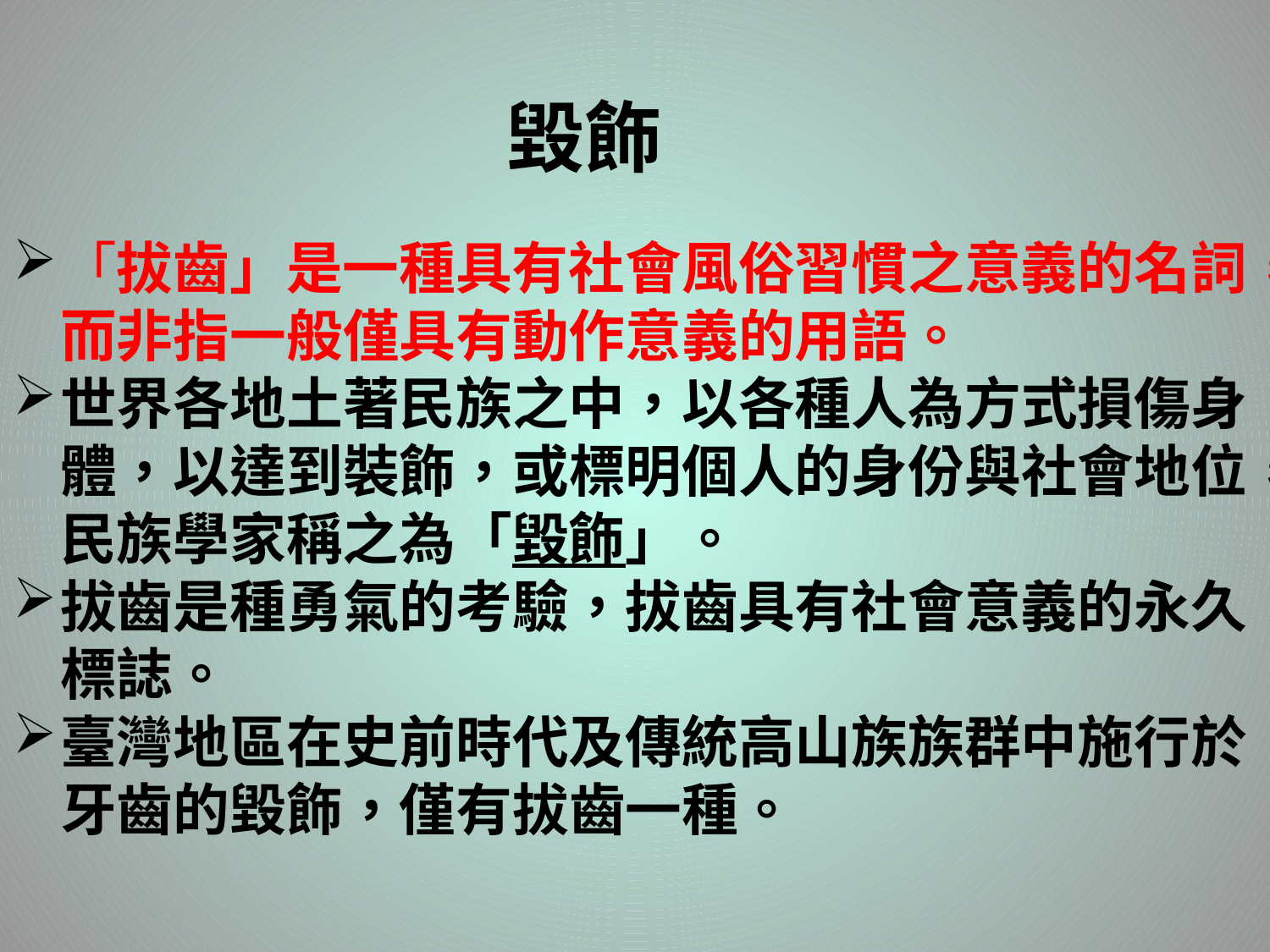

# 毀飾
「拔齒」是一種具有社會風俗習慣之意義的名詞，而非指一般僅具有動作意義的用語。
世界各地土著民族之中，以各種人為方式損傷身體，以達到裝飾，或標明個人的身份與社會地位，民族學家稱之為「毀飾」。
拔齒是種勇氣的考驗，拔齒具有社會意義的永久標誌。
臺灣地區在史前時代及傳統高山族族群中施行於牙齒的毀飾，僅有拔齒一種。